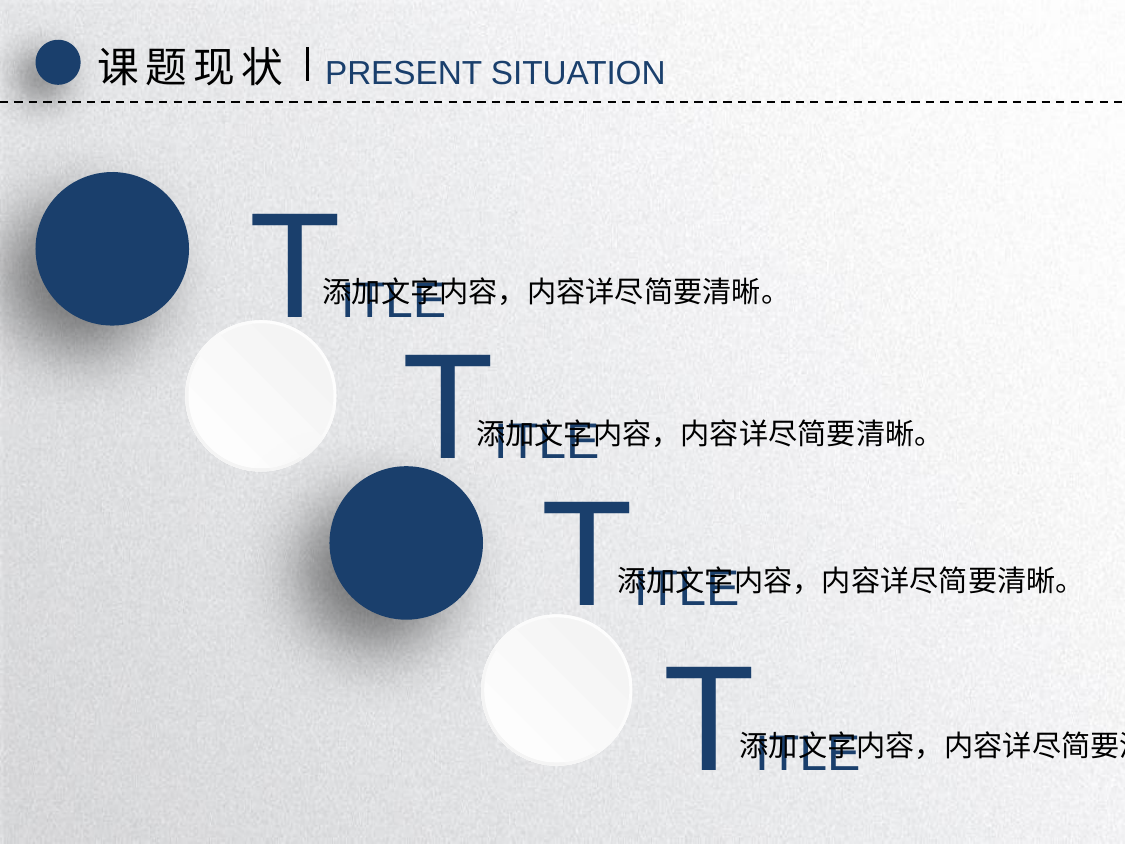

课题现状

PRESENT SITUATION
TITLE

添加文字内容，内容详尽简要清晰。
TITLE

添加文字内容，内容详尽简要清晰。
TITLE

添加文字内容，内容详尽简要清晰。
TITLE

添加文字内容，内容详尽简要清晰。
延时符